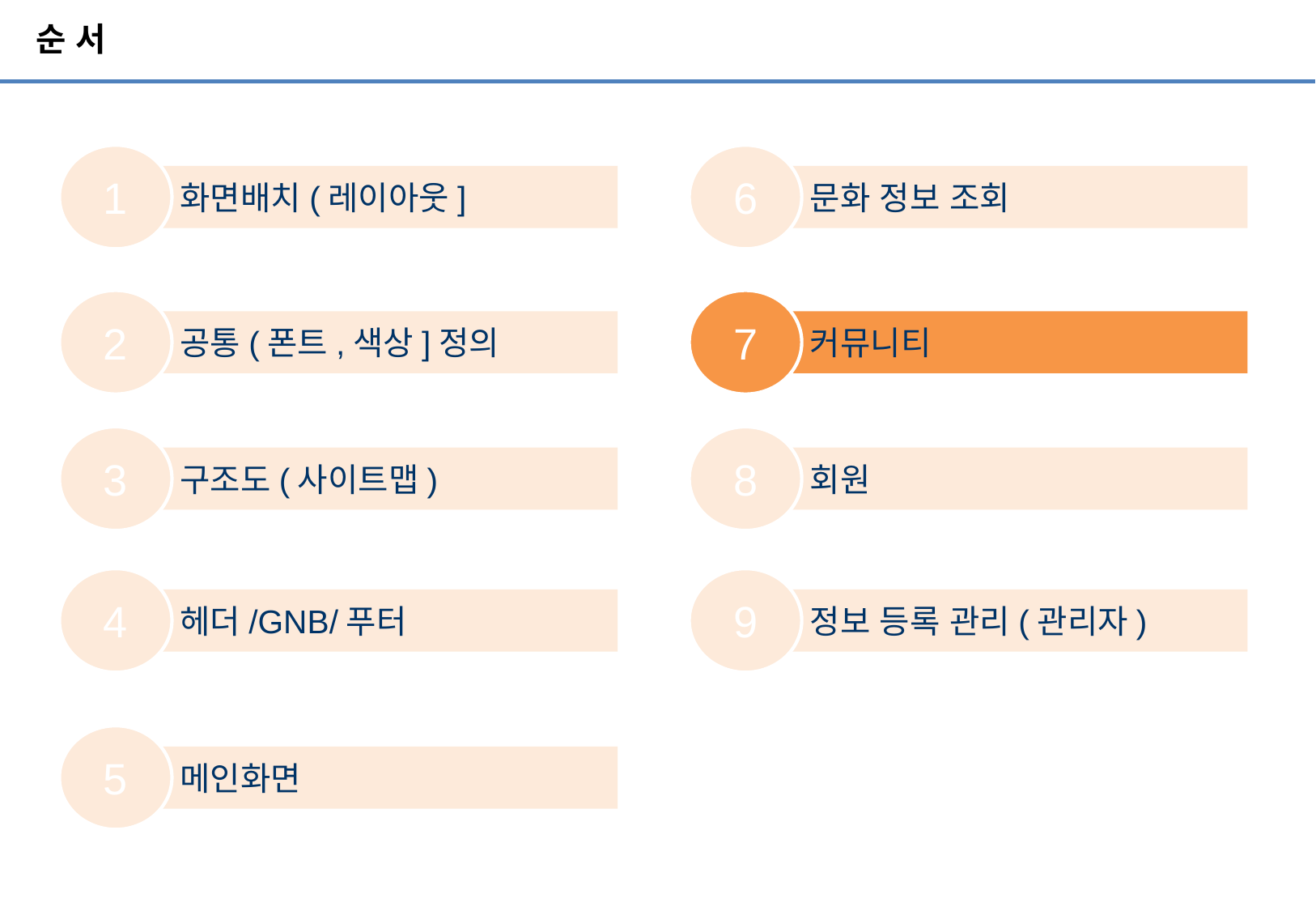

# 순 서

1
6
      화면배치(레이아웃]
      문화 정보 조회
2
7
      공통(폰트,색상]정의
      커뮤니티
3
8
      구조도(사이트맵)
      회원
4
9
      헤더/GNB/푸터
      정보 등록 관리(관리자)
5
      메인화면